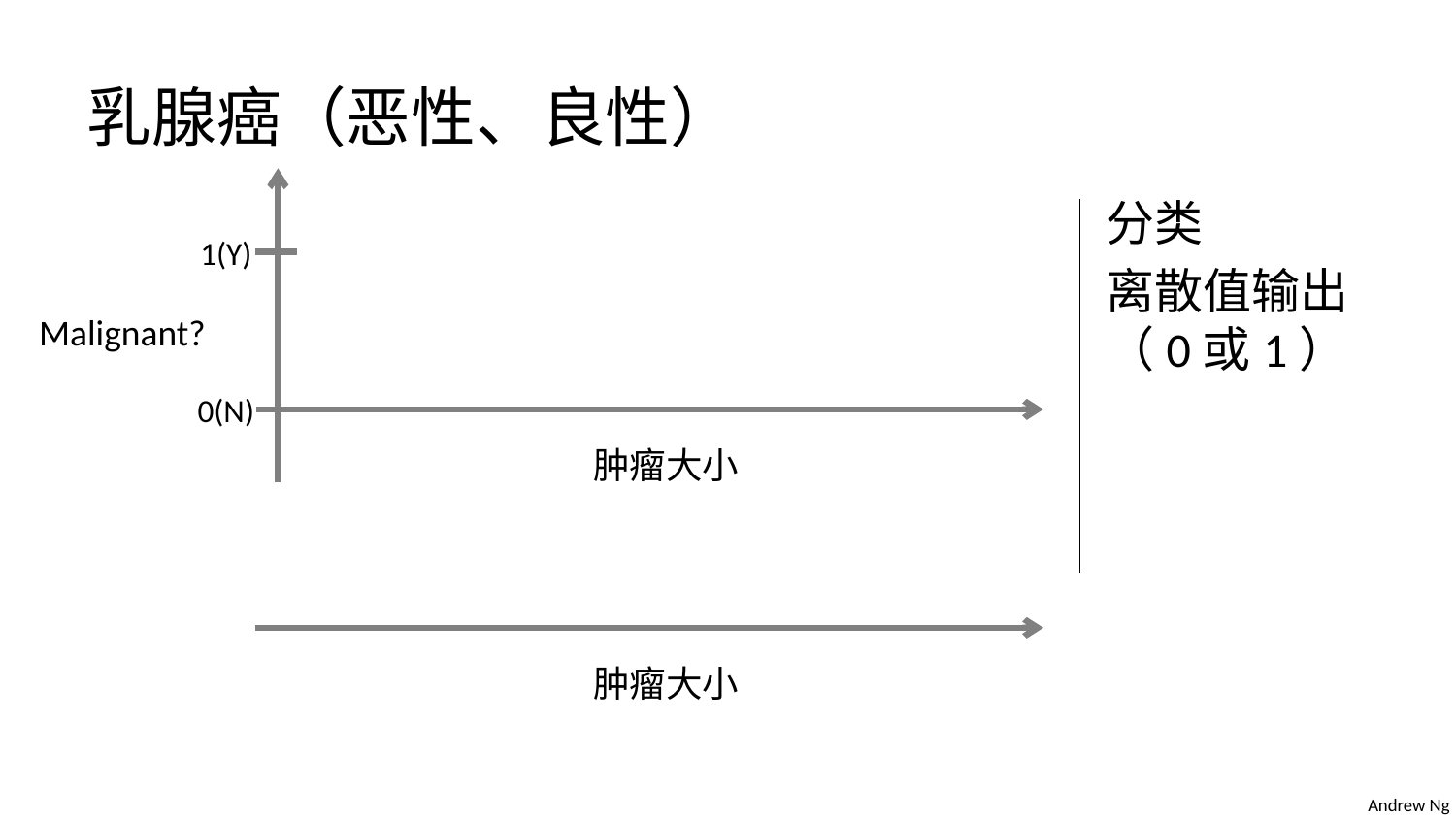

乳腺癌（恶性、良性）
分类
离散值输出（0或1）
1(Y)
Malignant?
0(N)
肿瘤大小
肿瘤大小